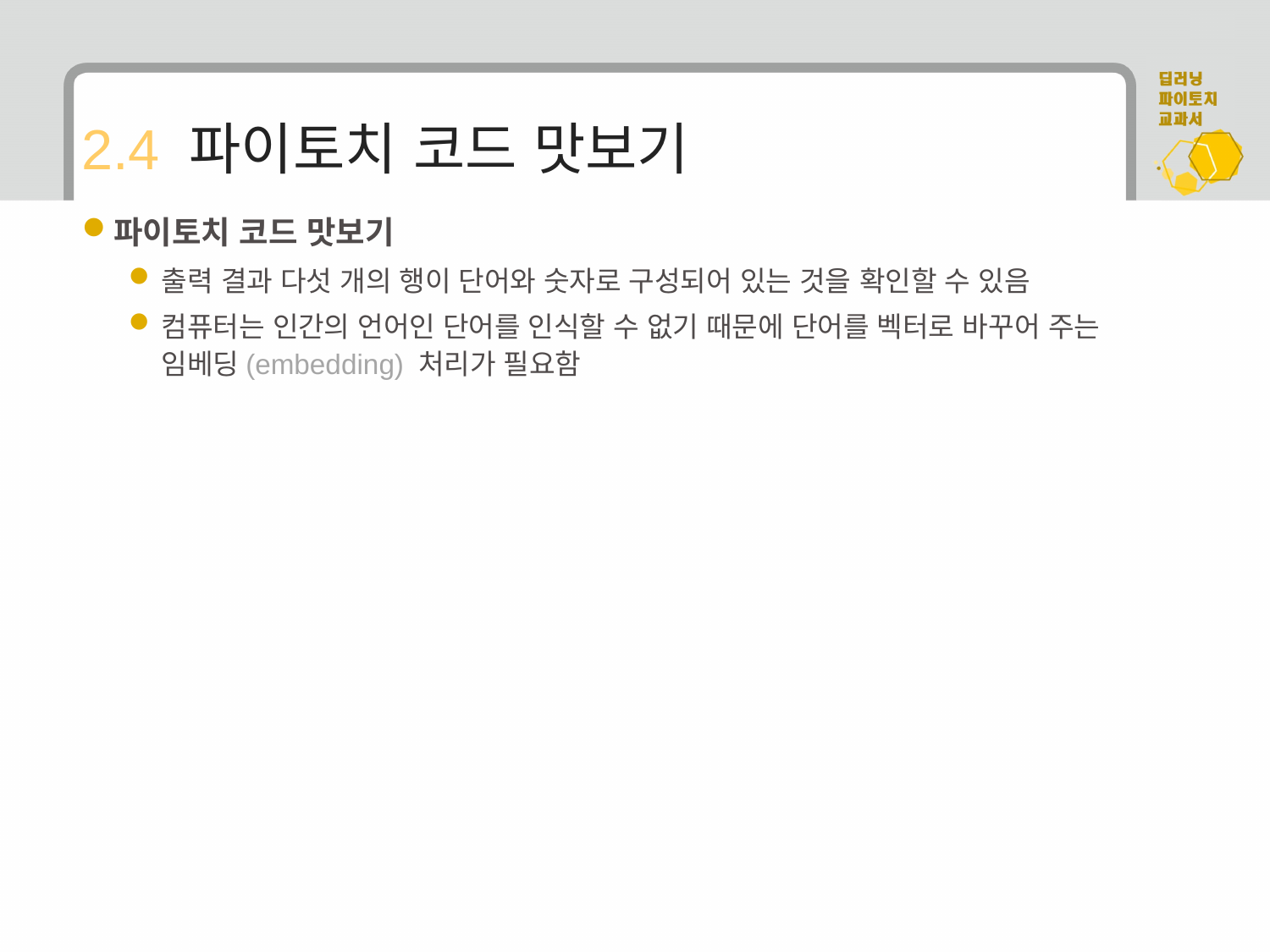

# 2.4 파이토치 코드 맛보기
파이토치 코드 맛보기
출력 결과 다섯 개의 행이 단어와 숫자로 구성되어 있는 것을 확인할 수 있음
컴퓨터는 인간의 언어인 단어를 인식할 수 없기 때문에 단어를 벡터로 바꾸어 주는 임베딩(embedding) 처리가 필요함